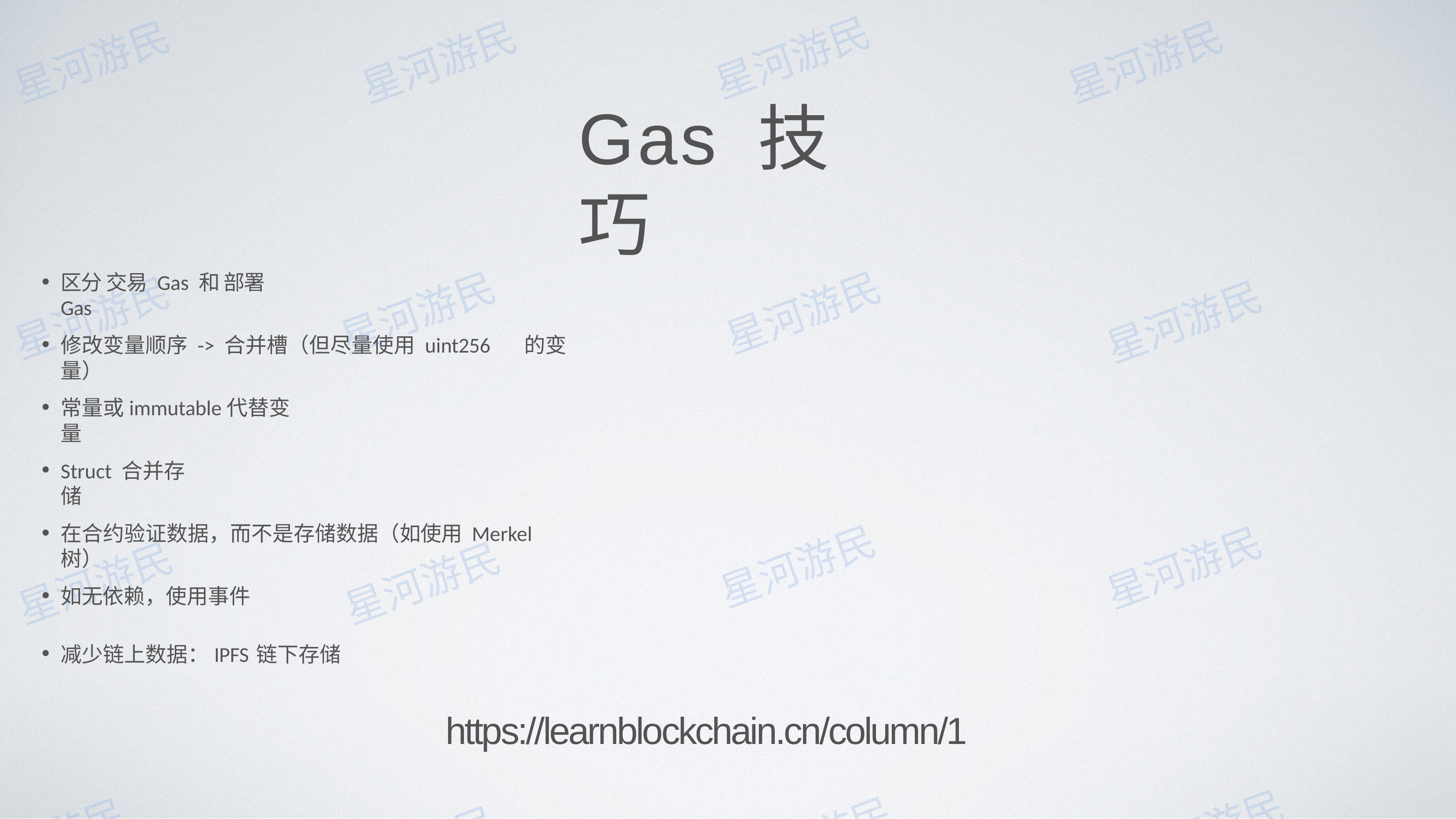

# Gas 技巧
区分 交易 Gas 和 部署 Gas
•
修改变量顺序 -> 合并槽（但尽量使⽤ uint256	的变量）
•
常量或immutable代替变量
•
Struct 合并存储
•
在合约验证数据，⽽不是存储数据（如使⽤ Merkel 树）
•
如⽆依赖，使⽤事件
•
减少链上数据：IPFS	链下存储
•
https://learnblockchain.cn/column/1